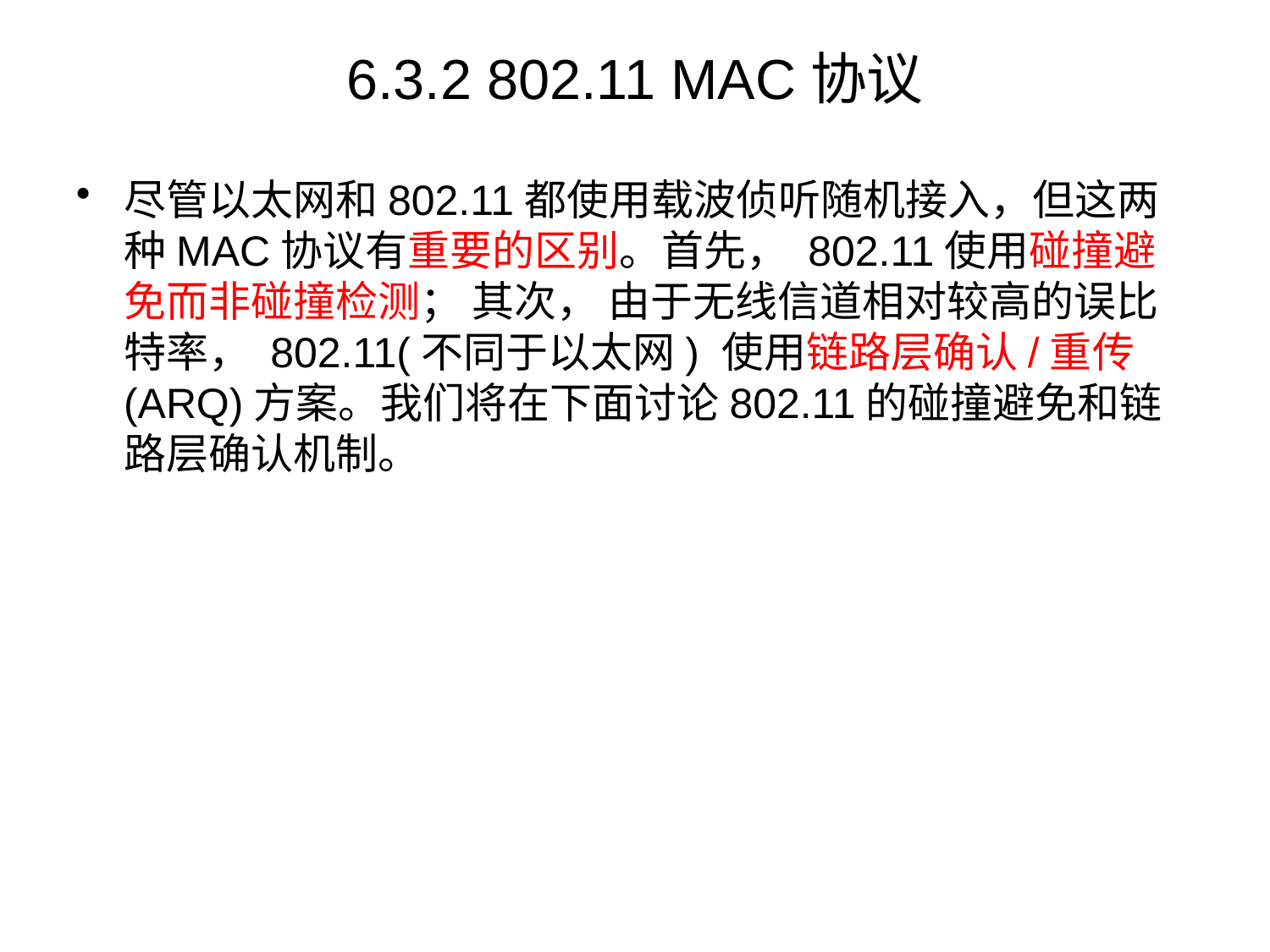

# 6.3.2 802.11 MAC协议
尽管以太网和802.11都使用载波侦听随机接入，但这两种MAC协议有重要的区别。首先， 802.11使用碰撞避免而非碰撞检测； 其次， 由于无线信道相对较高的误比特率， 802.11(不同于以太网) 使用链路层确认/重传(ARQ)方案。我们将在下面讨论802.11的碰撞避免和链路层确认机制。